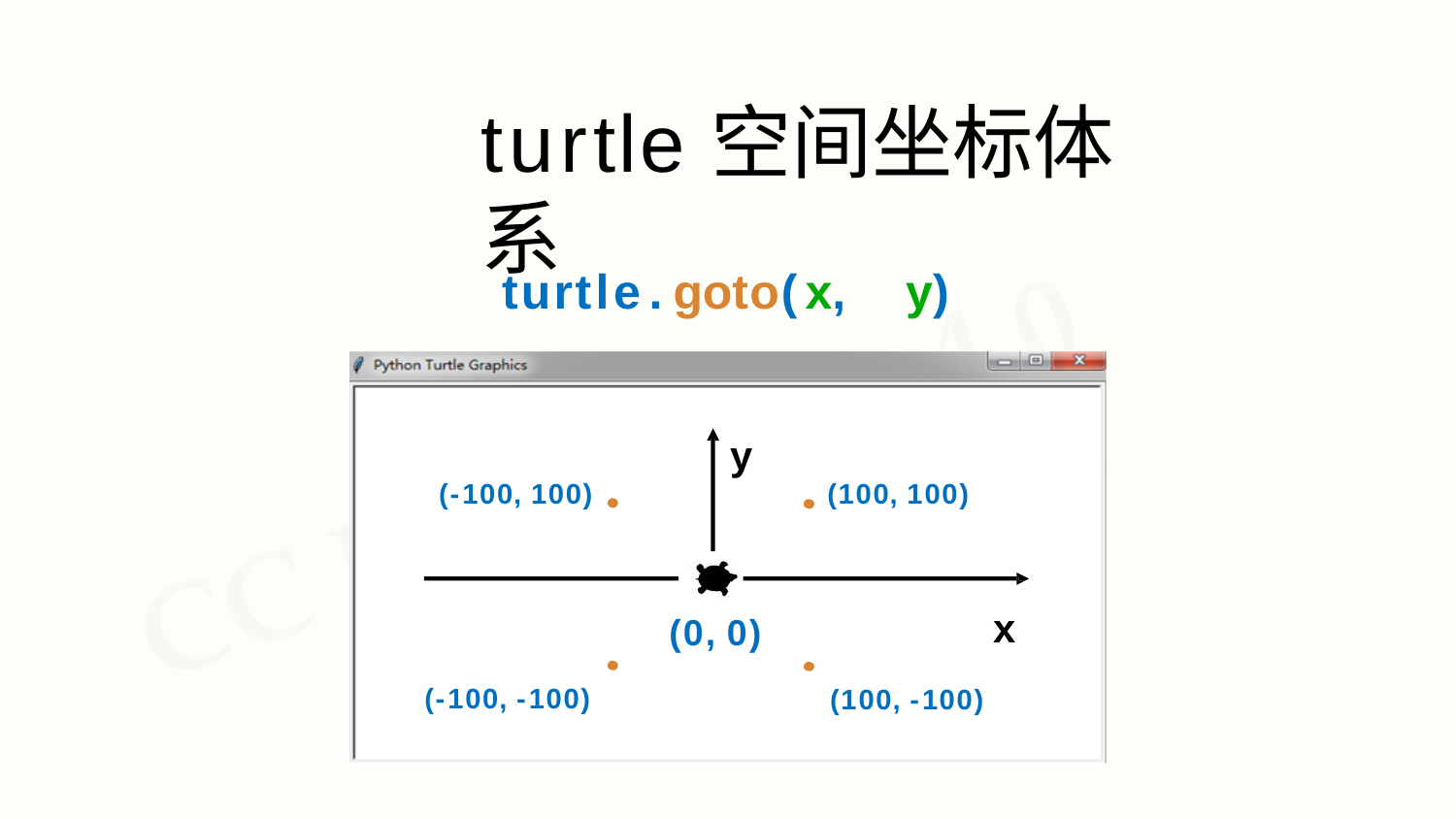

# turtle空间坐标体系
turtle.goto(x,	y)

y

(-100, 100)
(100, 100)

x
(0, 0)

(-100, -100)
(100, -100)